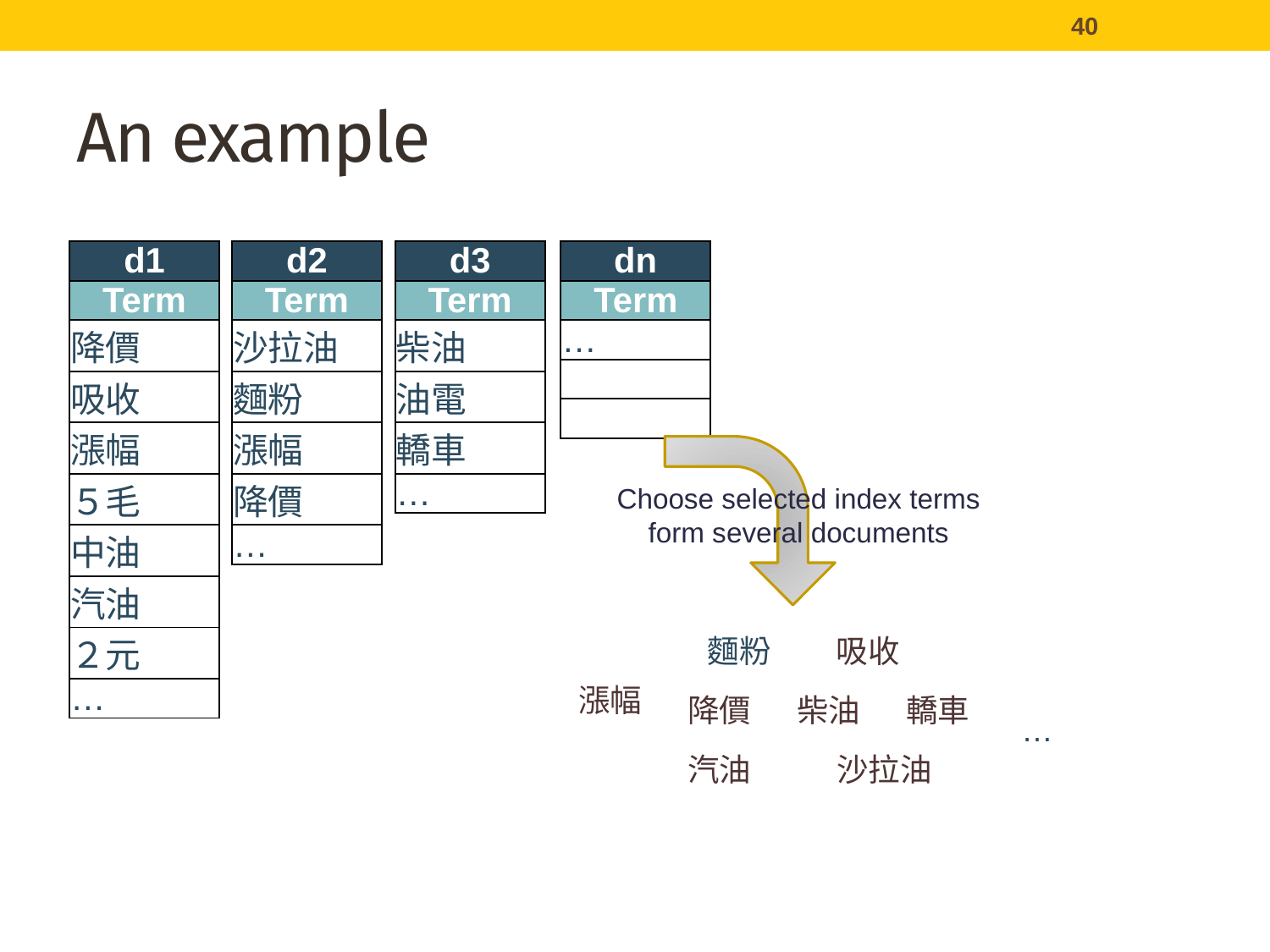

40
# An example
| d1 |
| --- |
| Term |
| 降價 |
| 吸收 |
| 漲幅 |
| ５毛 |
| 中油 |
| 汽油 |
| ２元 |
| … |
| d2 |
| --- |
| Term |
| 沙拉油 |
| 麵粉 |
| 漲幅 |
| 降價 |
| … |
| d3 |
| --- |
| Term |
| 柴油 |
| 油電 |
| 轎車 |
| … |
| dn |
| --- |
| Term |
| … |
|  |
|  |

Choose selected index terms form several documents
麵粉
吸收
漲幅
降價
柴油
轎車
…
汽油
沙拉油